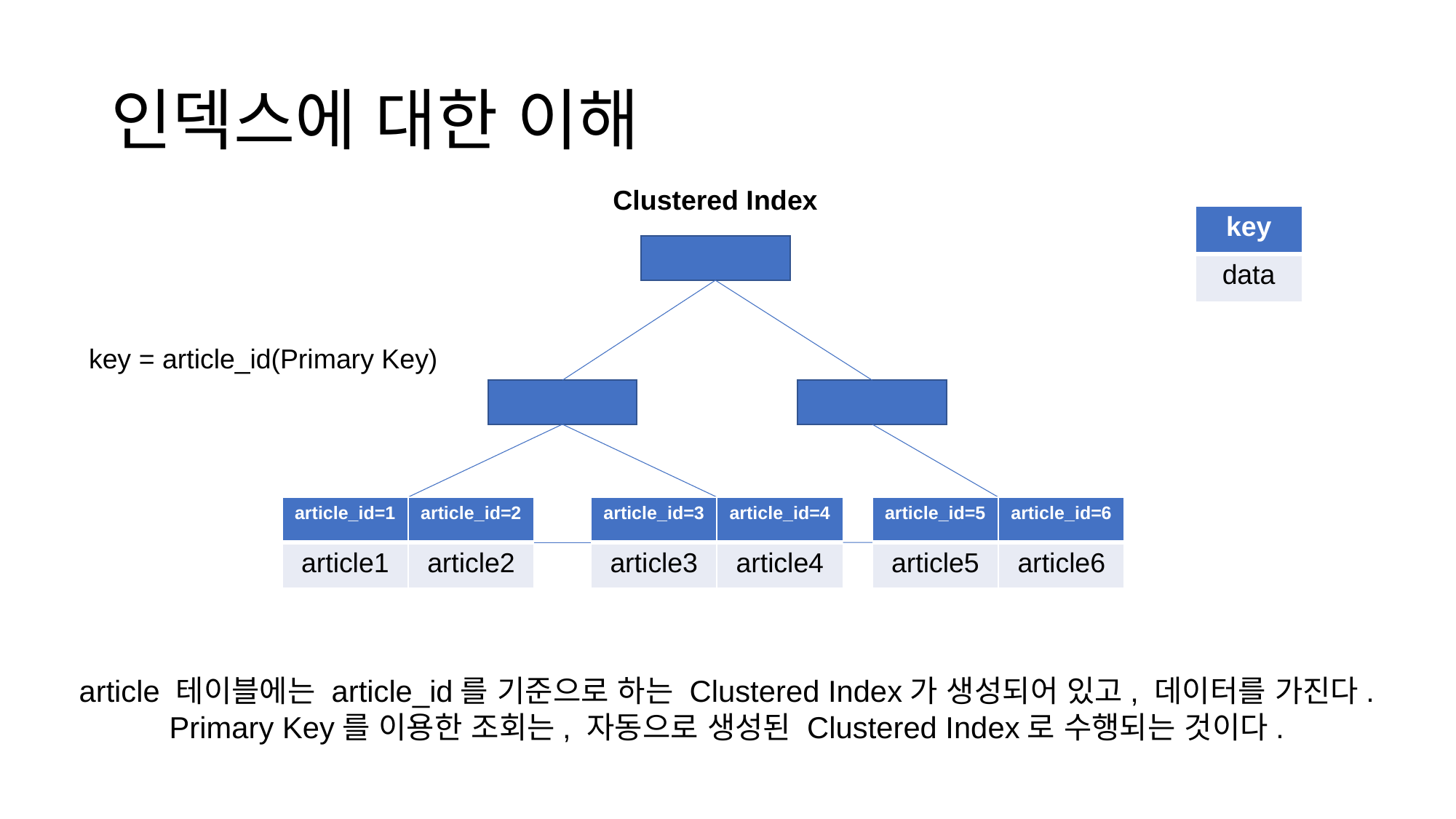

# 인덱스에 대한 이해
Clustered Index
| key |
| --- |
| data |

key = article_id(Primary Key)

| article\_id=1 | article\_id=2 |
| --- | --- |
| article1 | article2 |
| article\_id=3 | article\_id=4 |
| --- | --- |
| article3 | article4 |
| article\_id=5 | article\_id=6 |
| --- | --- |
| article5 | article6 |
article 테이블에는 article_id를 기준으로 하는 Clustered Index가 생성되어 있고, 데이터를 가진다.
Primary Key를 이용한 조회는, 자동으로 생성된 Clustered Index로 수행되는 것이다.